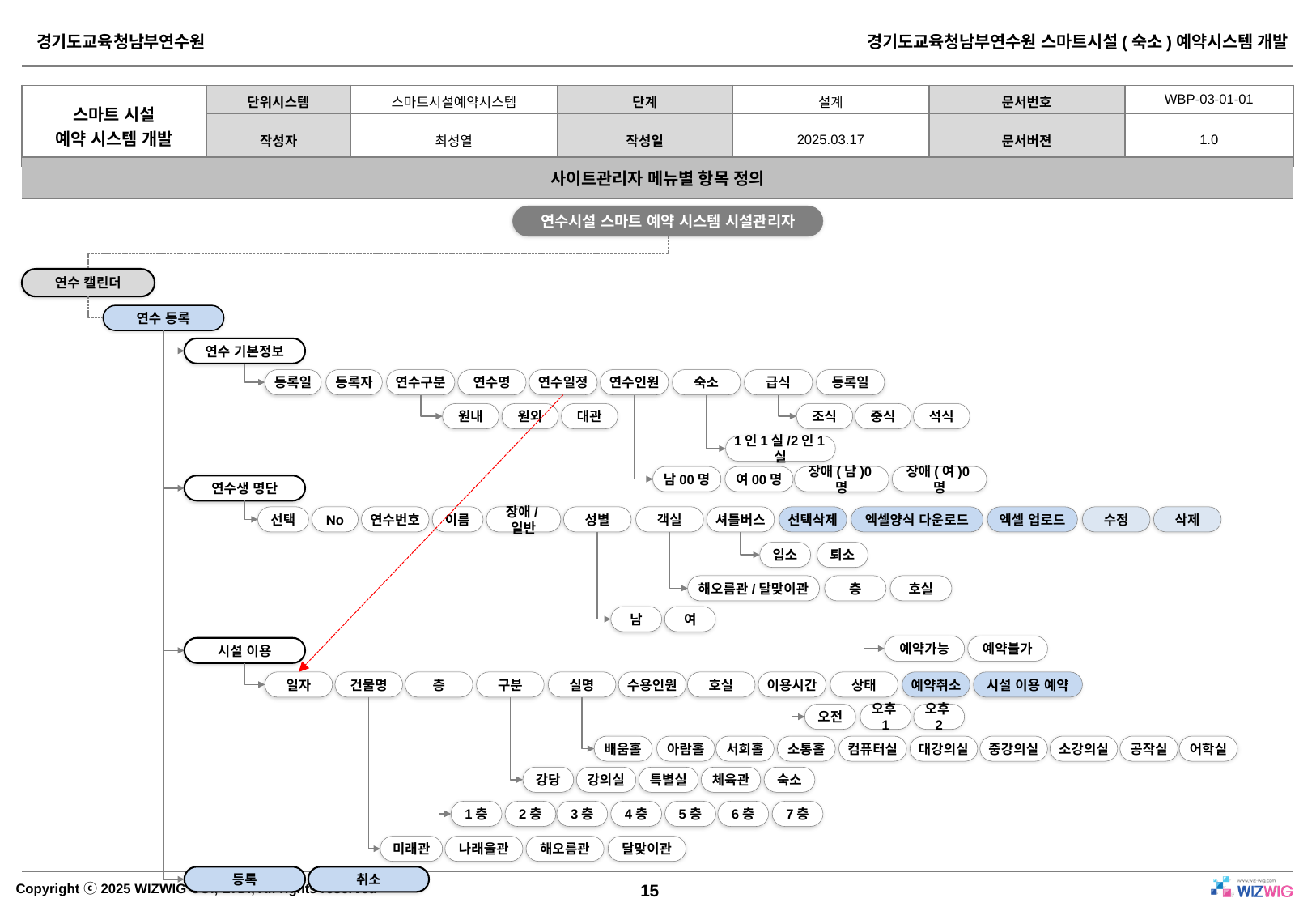

| 사이트관리자 메뉴별 항목 정의 |
| --- |
연수시설 스마트 예약 시스템 시설관리자
연수 캘린더
연수 등록
연수 기본정보
등록일
등록자
연수구분
연수명
연수일정
연수인원
숙소
급식
등록일
원내
원외
대관
조식
중식
석식
1인1실/2인1실
남00명
여00명
장애(남)0명
장애(여)0명
연수생 명단
선택
No
연수번호
이름
장애/일반
성별
객실
셔틀버스
선택삭제
엑셀양식 다운로드
엑셀 업로드
수정
삭제
입소
퇴소
해오름관/달맞이관
층
호실
남
여
예약가능
예약불가
시설 이용
일자
건물명
층
구분
실명
수용인원
호실
이용시간
상태
예약취소
시설 이용 예약
오전
오후1
오후2
배움홀
아람홀
서희홀
소통홀
컴퓨터실
대강의실
중강의실
소강의실
공작실
어학실
강당
강의실
특별실
체육관
숙소
1층
2층
3층
4층
5층
6층
7층
미래관
나래울관
해오름관
달맞이관
등록
취소